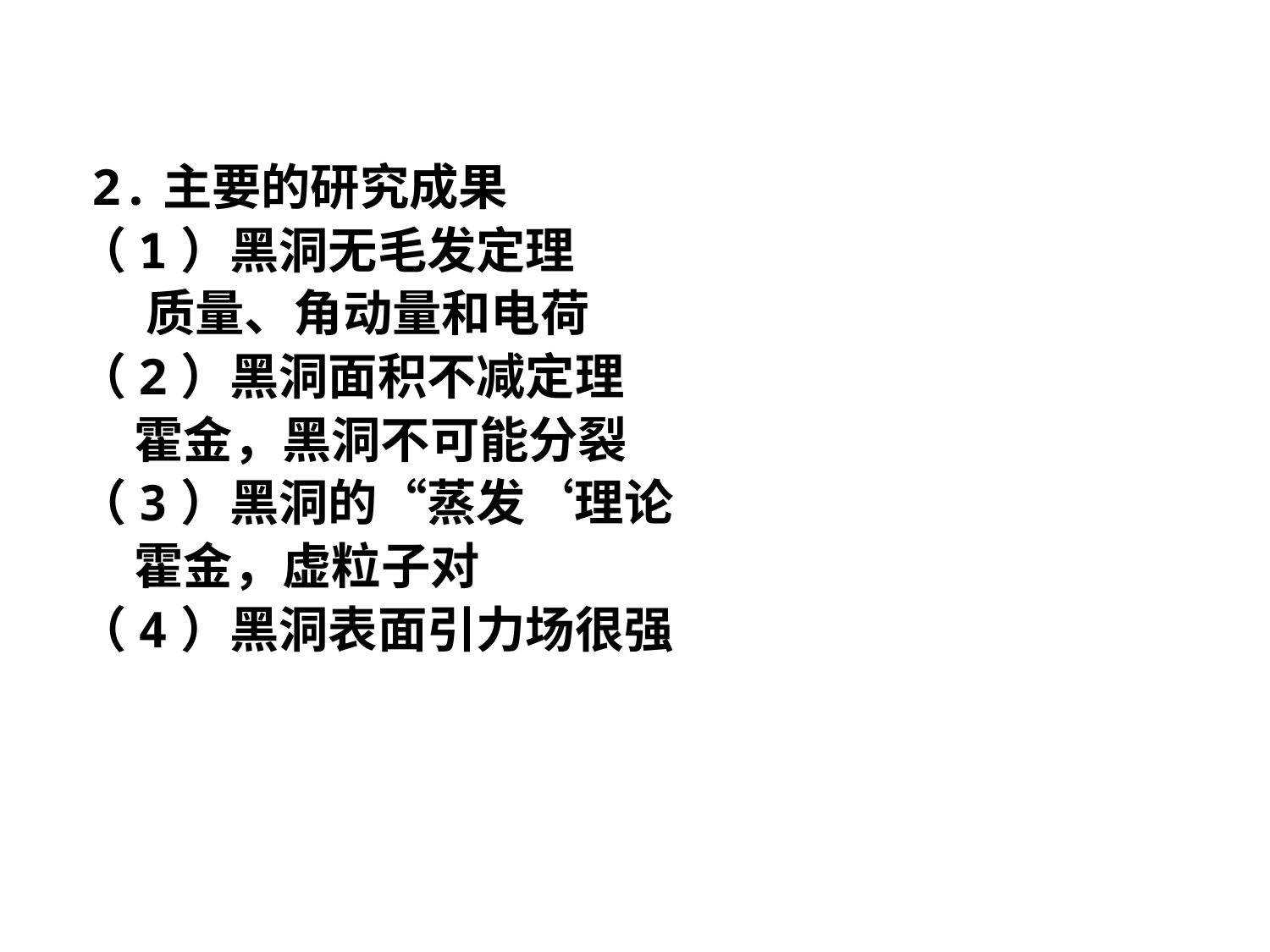

2.主要的研究成果
（1）黑洞无毛发定理
     质量、角动量和电荷
（2）黑洞面积不减定理
    霍金，黑洞不可能分裂
（3）黑洞的“蒸发‘理论
    霍金，虚粒子对
（4）黑洞表面引力场很强